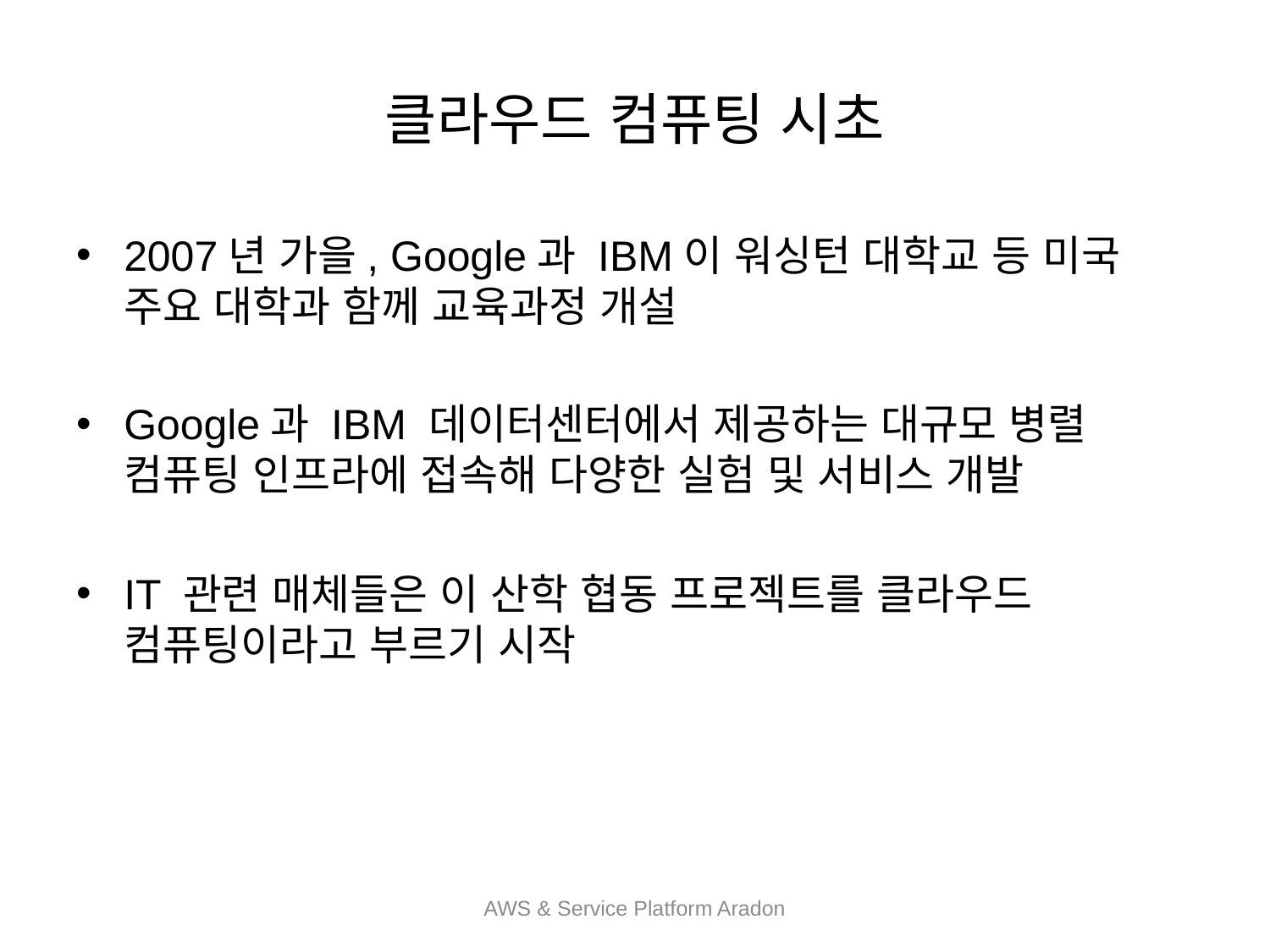

# 클라우드 컴퓨팅 시초
2007년 가을, Google과 IBM이 워싱턴 대학교 등 미국 주요 대학과 함께 교육과정 개설

Google과 IBM 데이터센터에서 제공하는 대규모 병렬 컴퓨팅 인프라에 접속해 다양한 실험 및 서비스 개발

IT 관련 매체들은 이 산학 협동 프로젝트를 클라우드 컴퓨팅이라고 부르기 시작
AWS & Service Platform Aradon